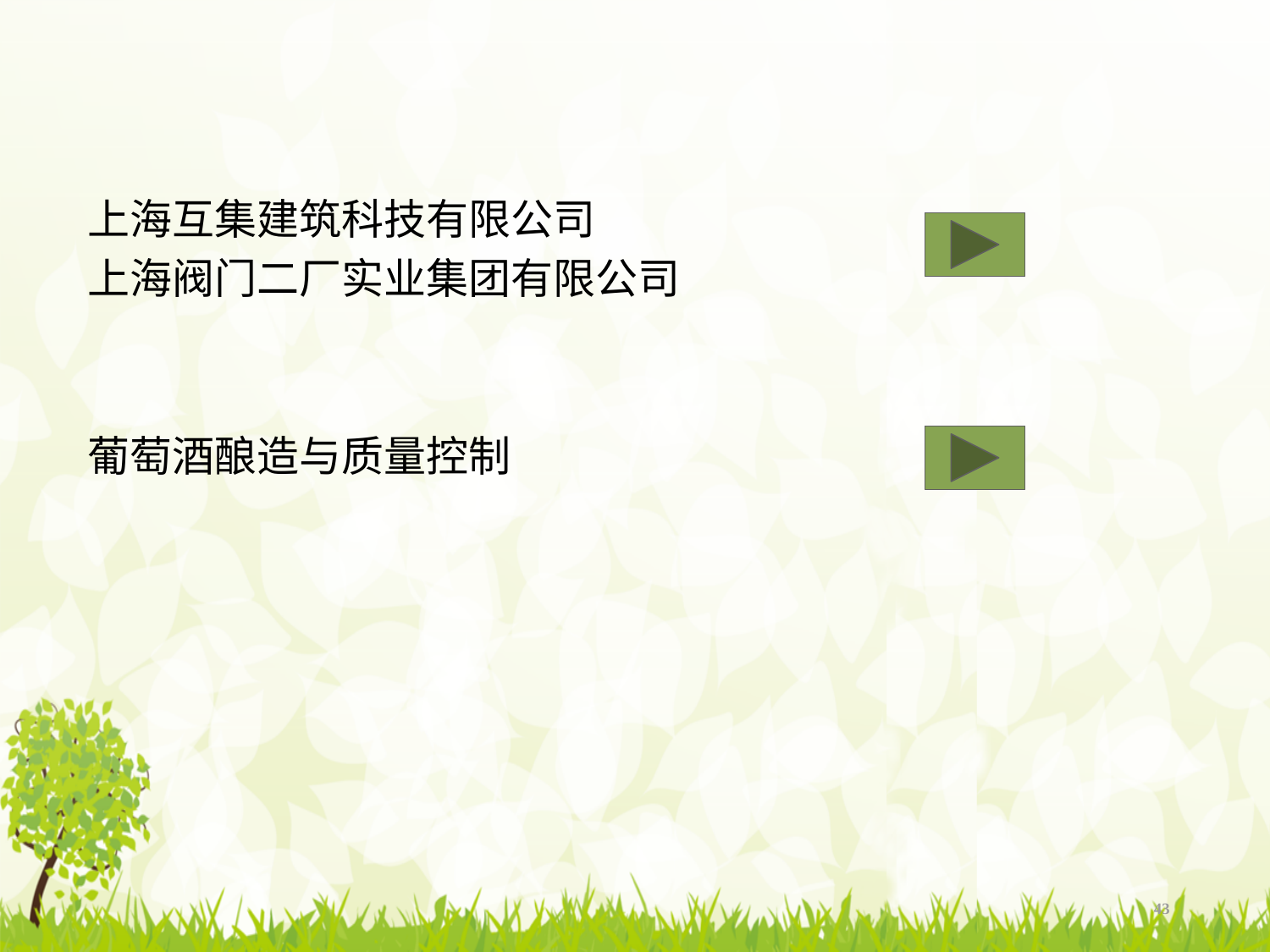

上海互集建筑科技有限公司
上海阀门二厂实业集团有限公司

葡萄酒酿造与质量控制

43